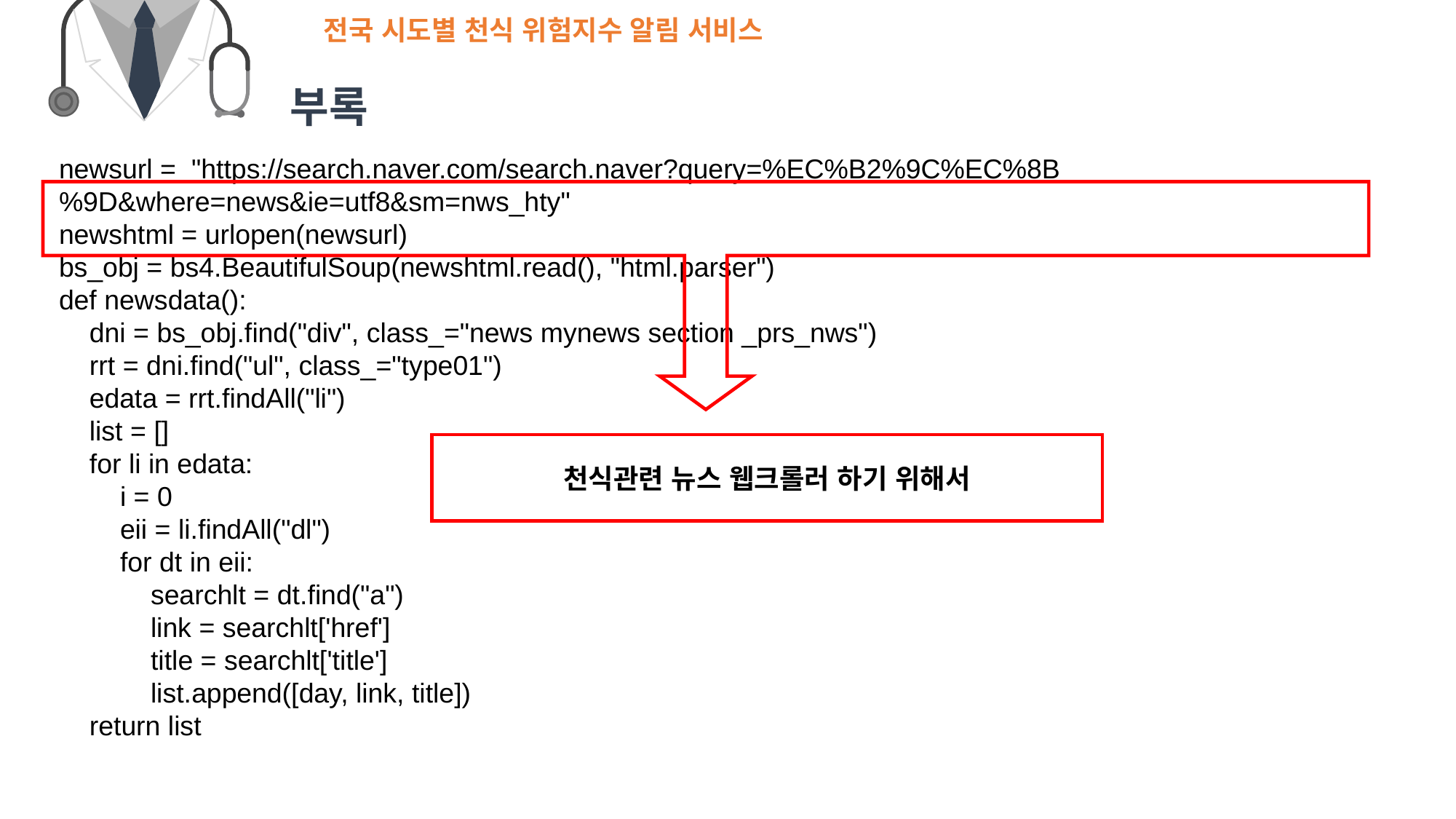

전국 시도별 천식 위험지수 알림 서비스
부록
newsurl =  "https://search.naver.com/search.naver?query=%EC%B2%9C%EC%8B%9D&where=news&ie=utf8&sm=nws_hty"
newshtml = urlopen(newsurl)
bs_obj = bs4.BeautifulSoup(newshtml.read(), "html.parser")
def newsdata():
    dni = bs_obj.find("div", class_="news mynews section _prs_nws")
    rrt = dni.find("ul", class_="type01")
    edata = rrt.findAll("li")
    list = []
    for li in edata:
        i = 0
        eii = li.findAll("dl")
        for dt in eii:
            searchlt = dt.find("a")
            link = searchlt['href']
            title = searchlt['title']
            list.append([day, link, title])
    return list

천식관련 뉴스 웹크롤러 하기 위해서